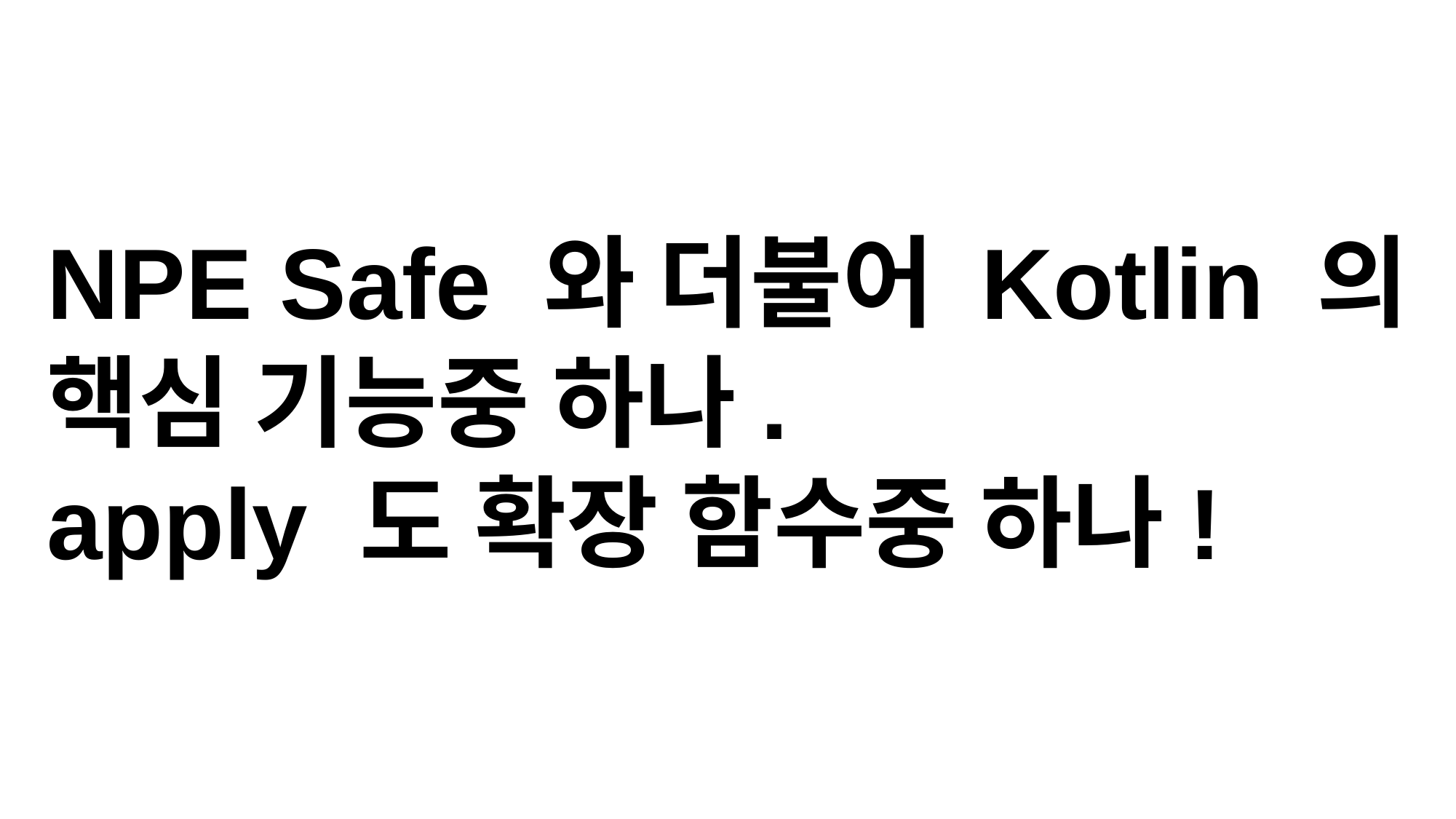

NPE Safe 와 더불어 Kotlin 의
핵심 기능중 하나.
apply 도 확장 함수중 하나!